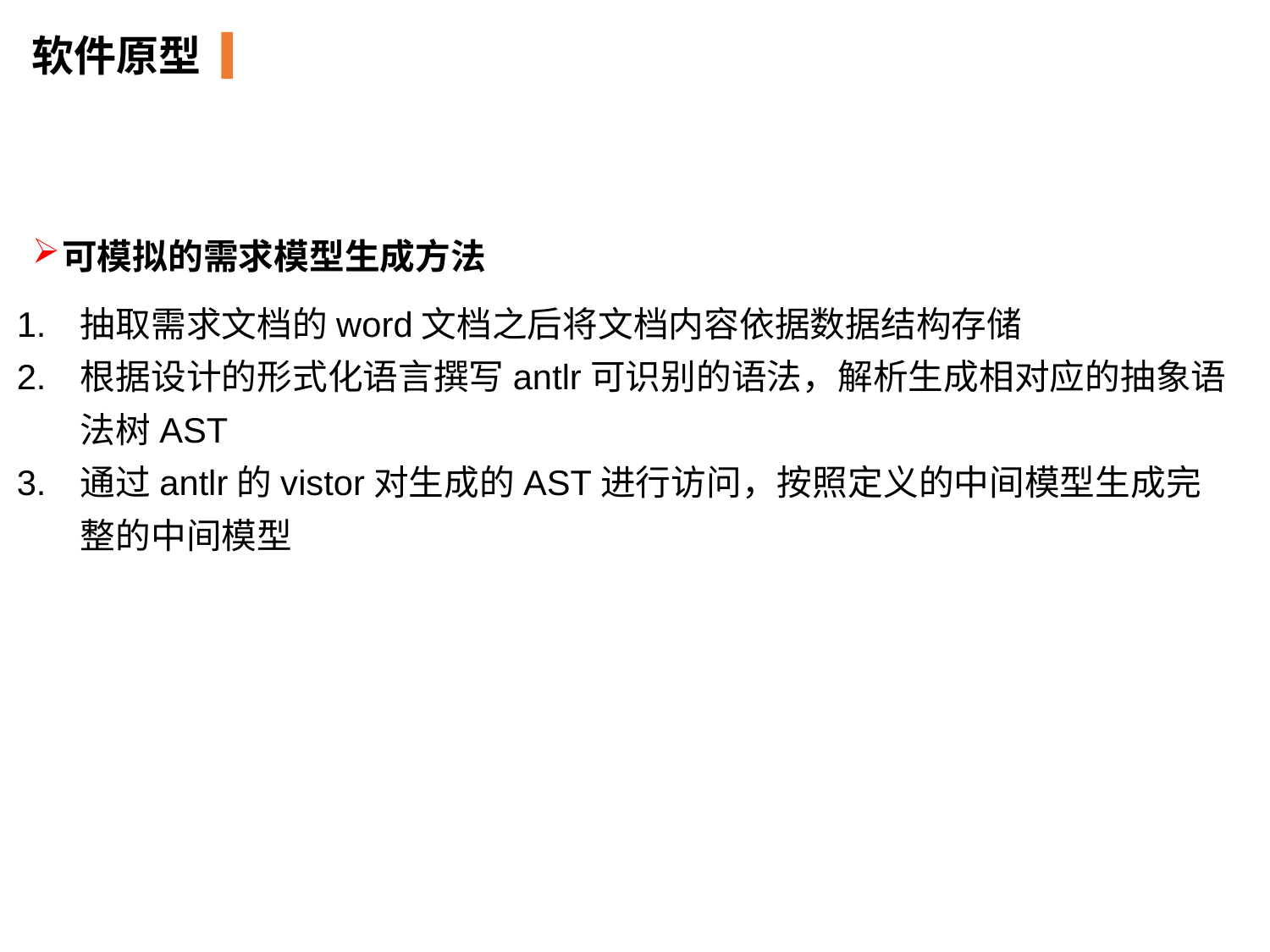

软件原型

可模拟的需求模型生成方法
抽取需求文档的word文档之后将文档内容依据数据结构存储
根据设计的形式化语言撰写antlr可识别的语法，解析生成相对应的抽象语法树AST
通过antlr的vistor对生成的AST进行访问，按照定义的中间模型生成完整的中间模型